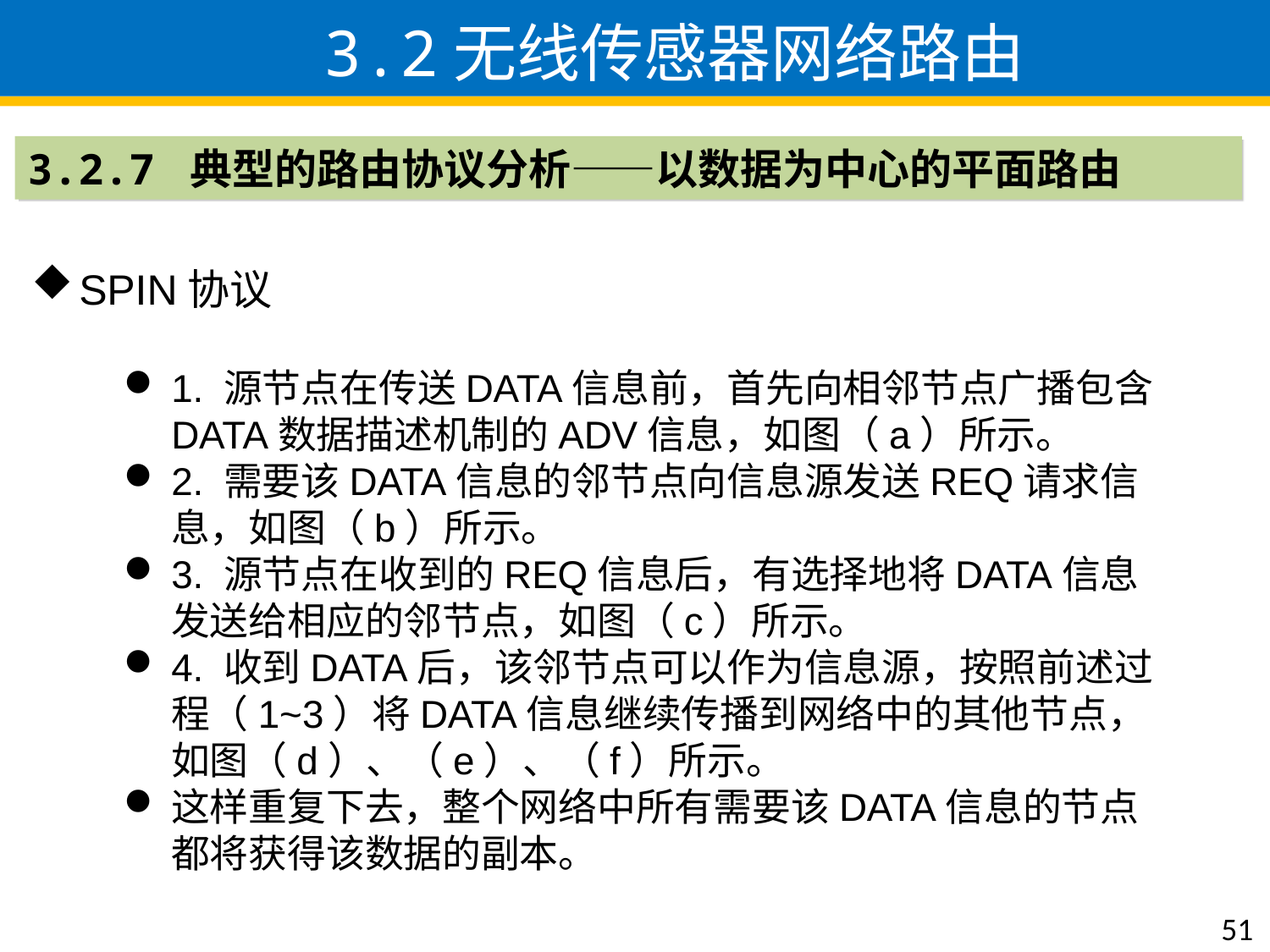

3.2无线传感器网络路由
3.2.7 典型的路由协议分析——以数据为中心的平面路由
SPIN协议

1. 源节点在传送DATA信息前，首先向相邻节点广播包含DATA数据描述机制的ADV信息，如图（a）所示。
2. 需要该DATA信息的邻节点向信息源发送REQ请求信息，如图（b）所示。
3. 源节点在收到的REQ信息后，有选择地将DATA信息发送给相应的邻节点，如图（c）所示。
4. 收到DATA后，该邻节点可以作为信息源，按照前述过程（1~3）将DATA信息继续传播到网络中的其他节点，如图（d）、（e）、（f）所示。
这样重复下去，整个网络中所有需要该DATA信息的节点都将获得该数据的副本。

51